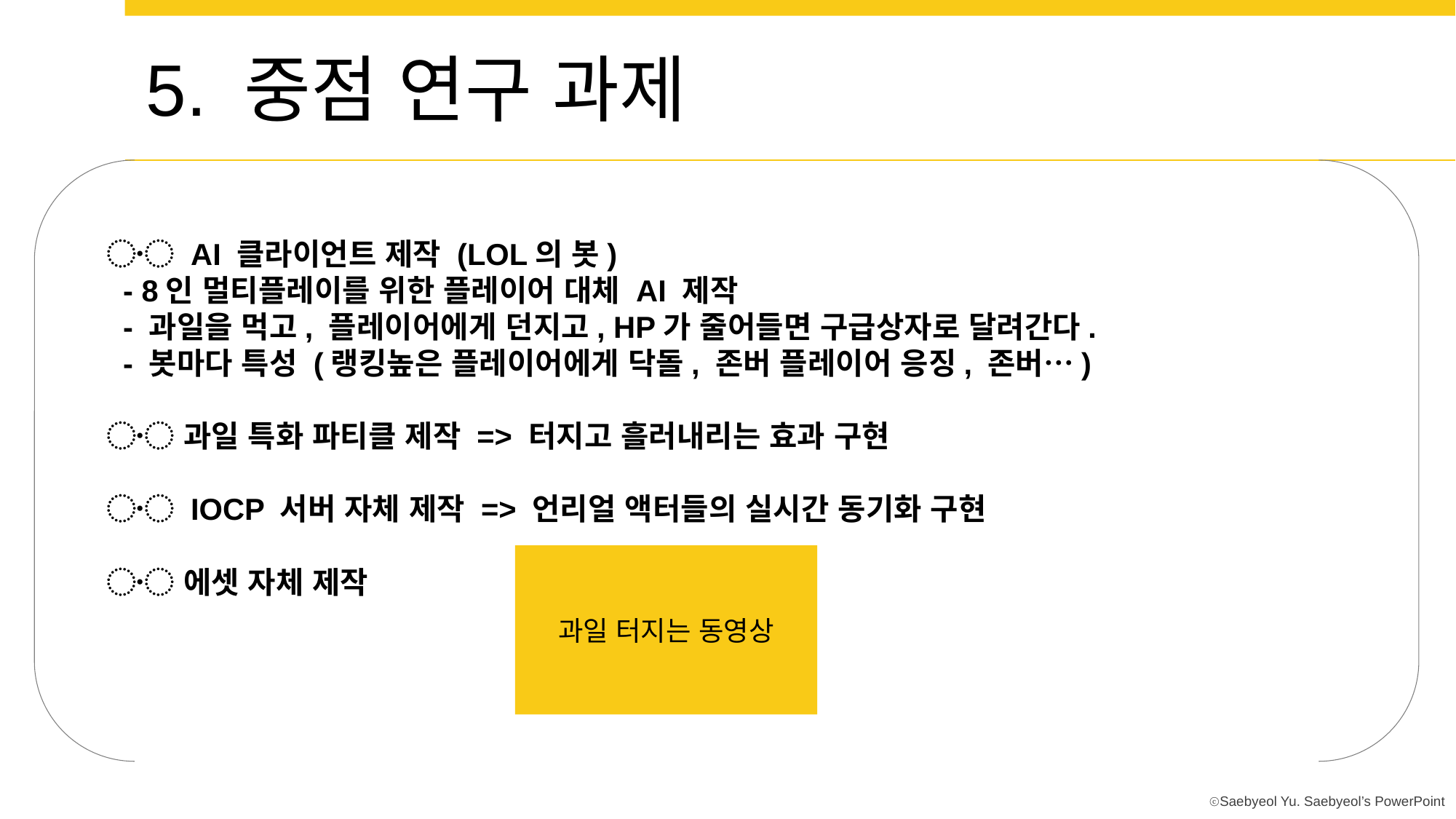

5. 중점 연구 과제

〮 AI 클라이언트 제작 (LOL의 봇)
  - 8인 멀티플레이를 위한 플레이어 대체 AI 제작
  - 과일을 먹고, 플레이어에게 던지고, HP가 줄어들면 구급상자로 달려간다.
  - 봇마다 특성 (랭킹높은 플레이어에게 닥돌, 존버 플레이어 응징, 존버…)

〮 과일 특화 파티클 제작 => 터지고 흘러내리는 효과 구현

〮 IOCP 서버 자체 제작 => 언리얼 액터들의 실시간 동기화 구현

〮 에셋 자체 제작

과일 터지는 동영상